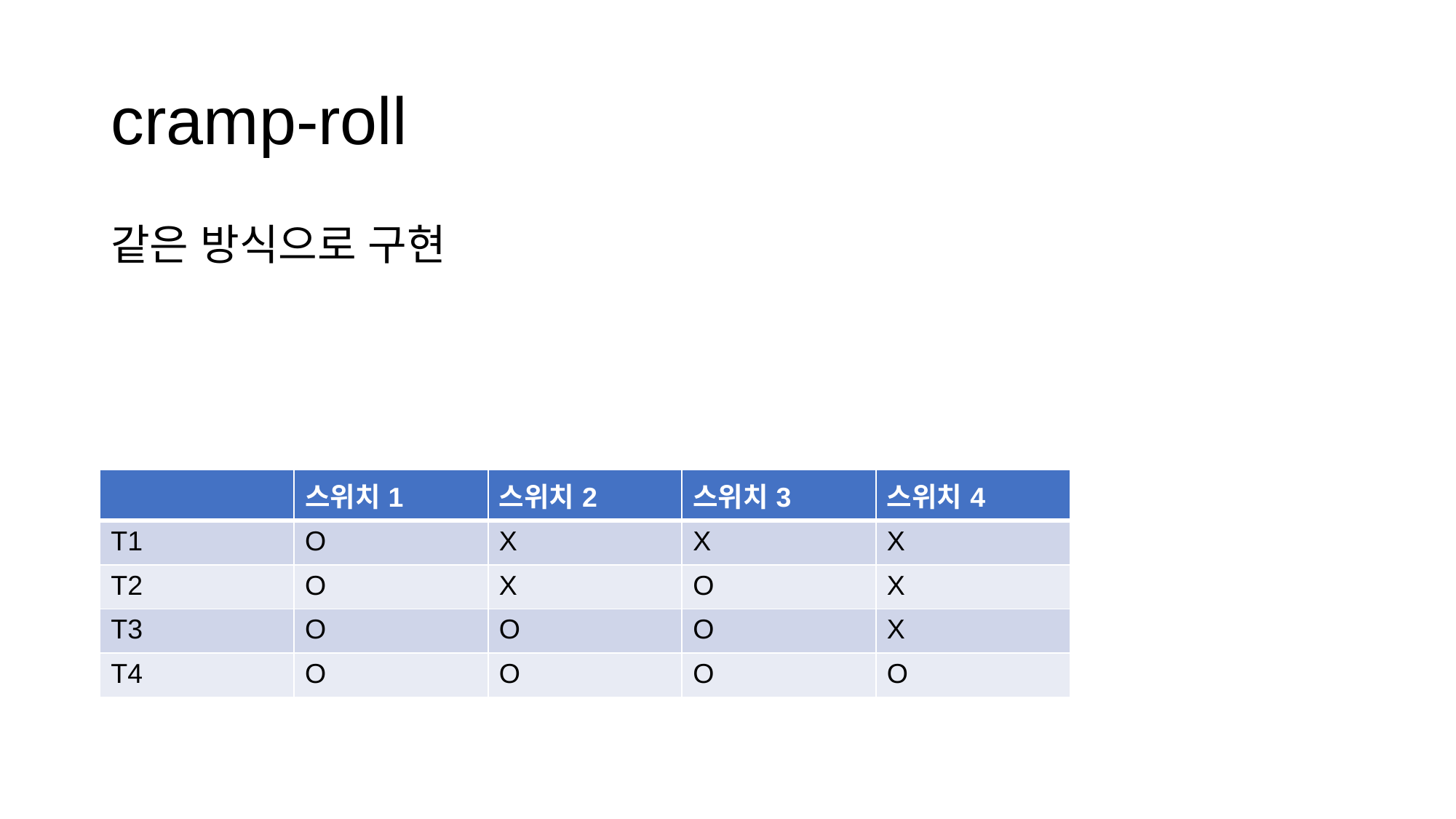

# cramp-roll
같은 방식으로 구현

|  | 스위치1 | 스위치2 | 스위치3 | 스위치4 |
| --- | --- | --- | --- | --- |
| T1 | O | X | X | X |
| T2 | O | X | O | X |
| T3 | O | O | O | X |
| T4 | O | O | O | O |